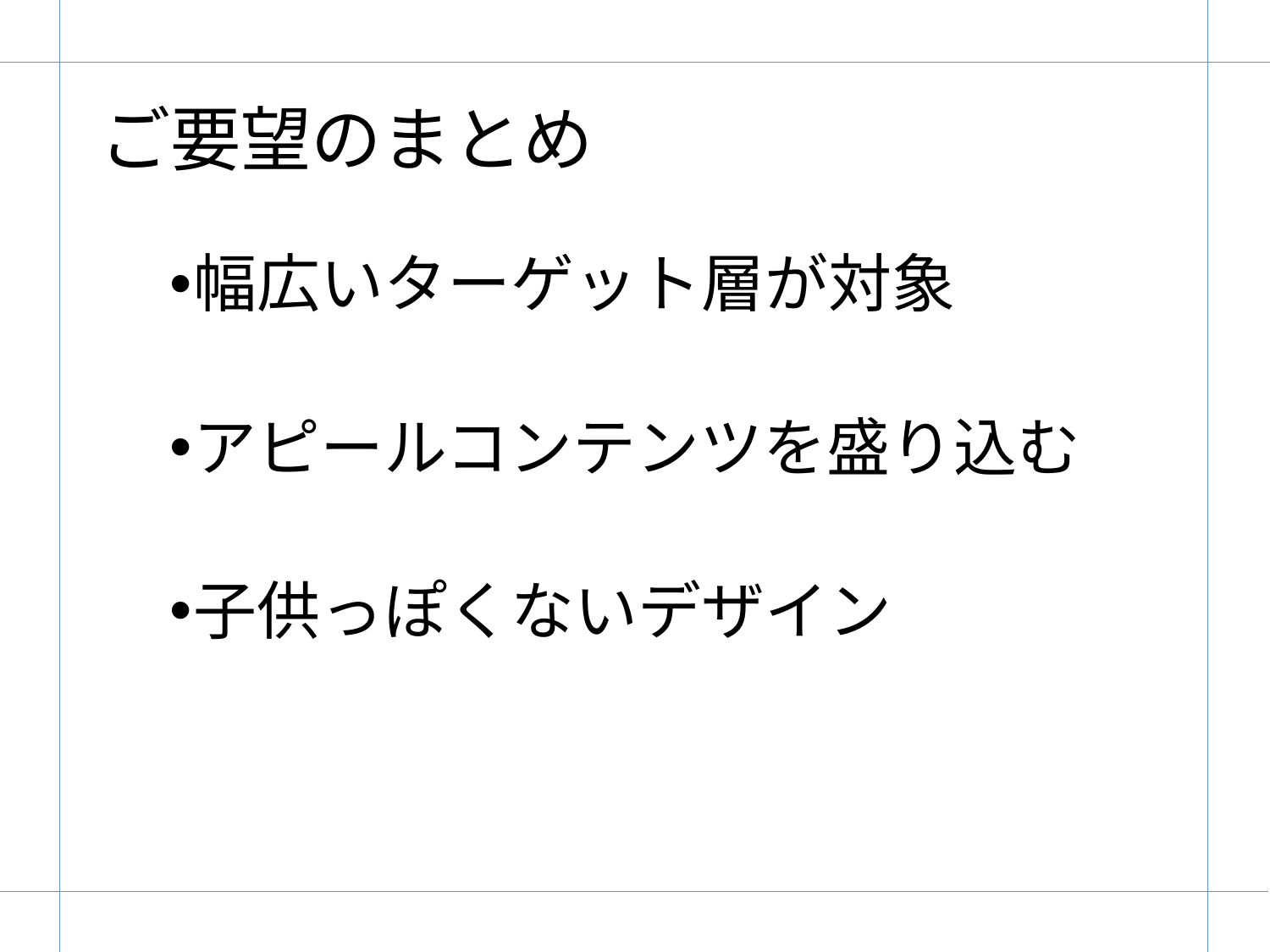

# ご要望のまとめ
幅広いターゲット層が対象

アピールコンテンツを盛り込む

子供っぽくないデザイン